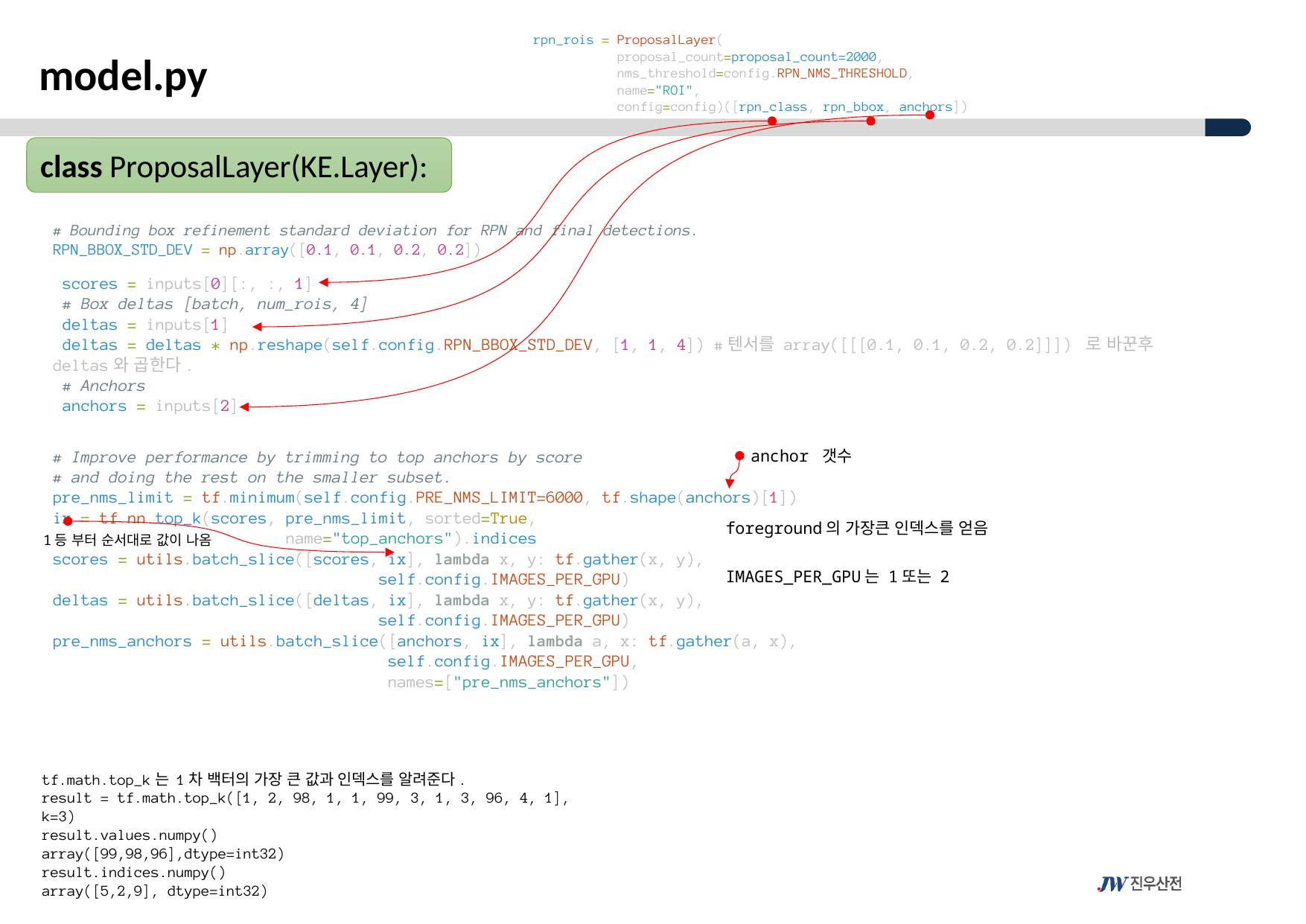

rpn_rois = ProposalLayer(
            proposal_count=proposal_count=2000,
            nms_threshold=config.RPN_NMS_THRESHOLD,
            name="ROI",
            config=config)([rpn_class, rpn_bbox, anchors])
model.py
class ProposalLayer(KE.Layer):
# Bounding box refinement standard deviation for RPN and final detections.
RPN_BBOX_STD_DEV = np.array([0.1, 0.1, 0.2, 0.2])
 scores = inputs[0][:, :, 1]
 # Box deltas [batch, num_rois, 4]
 deltas = inputs[1]
 deltas = deltas * np.reshape(self.config.RPN_BBOX_STD_DEV, [1, 1, 4]) #텐서를 array([[[0.1, 0.1, 0.2, 0.2]]]) 로 바꾼후 deltas와 곱한다.
 # Anchors
 anchors = inputs[2]
# Improve performance by trimming to top anchors by score
# and doing the rest on the smaller subset.
pre_nms_limit = tf.minimum(self.config.PRE_NMS_LIMIT=6000, tf.shape(anchors)[1])
ix = tf.nn.top_k(scores, pre_nms_limit, sorted=True,
                         name="top_anchors").indices
scores = utils.batch_slice([scores, ix], lambda x, y: tf.gather(x, y),
                                   self.config.IMAGES_PER_GPU)
deltas = utils.batch_slice([deltas, ix], lambda x, y: tf.gather(x, y),
                                   self.config.IMAGES_PER_GPU)
pre_nms_anchors = utils.batch_slice([anchors, ix], lambda a, x: tf.gather(a, x),
                                    self.config.IMAGES_PER_GPU,
                                    names=["pre_nms_anchors"])
anchor 갯수
foreground의 가장큰 인덱스를 얻음
1등 부터 순서대로 값이 나옴
IMAGES_PER_GPU는 1또는 2
tf.math.top_k는 1차 백터의 가장 큰 값과 인덱스를 알려준다.
result = tf.math.top_k([1, 2, 98, 1, 1, 99, 3, 1, 3, 96, 4, 1], k=3)
result.values.numpy()
array([99,98,96],dtype=int32)
result.indices.numpy()
array([5,2,9], dtype=int32)